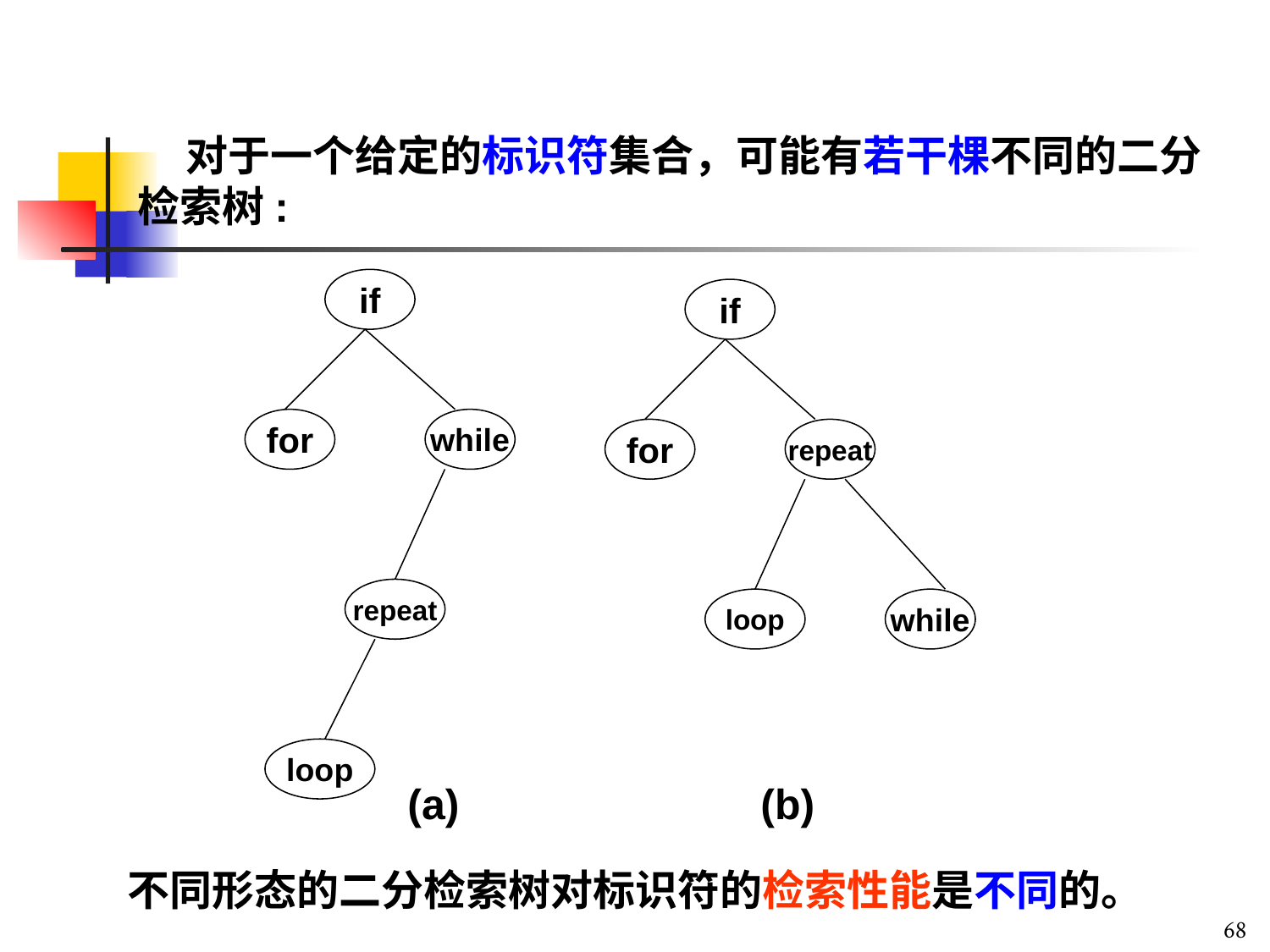

对于一个给定的标识符集合，可能有若干棵不同的二分检索树:
if
if

for
while
for
repeat

repeat
loop
while

loop
(b)
(a)
不同形态的二分检索树对标识符的检索性能是不同的。
68